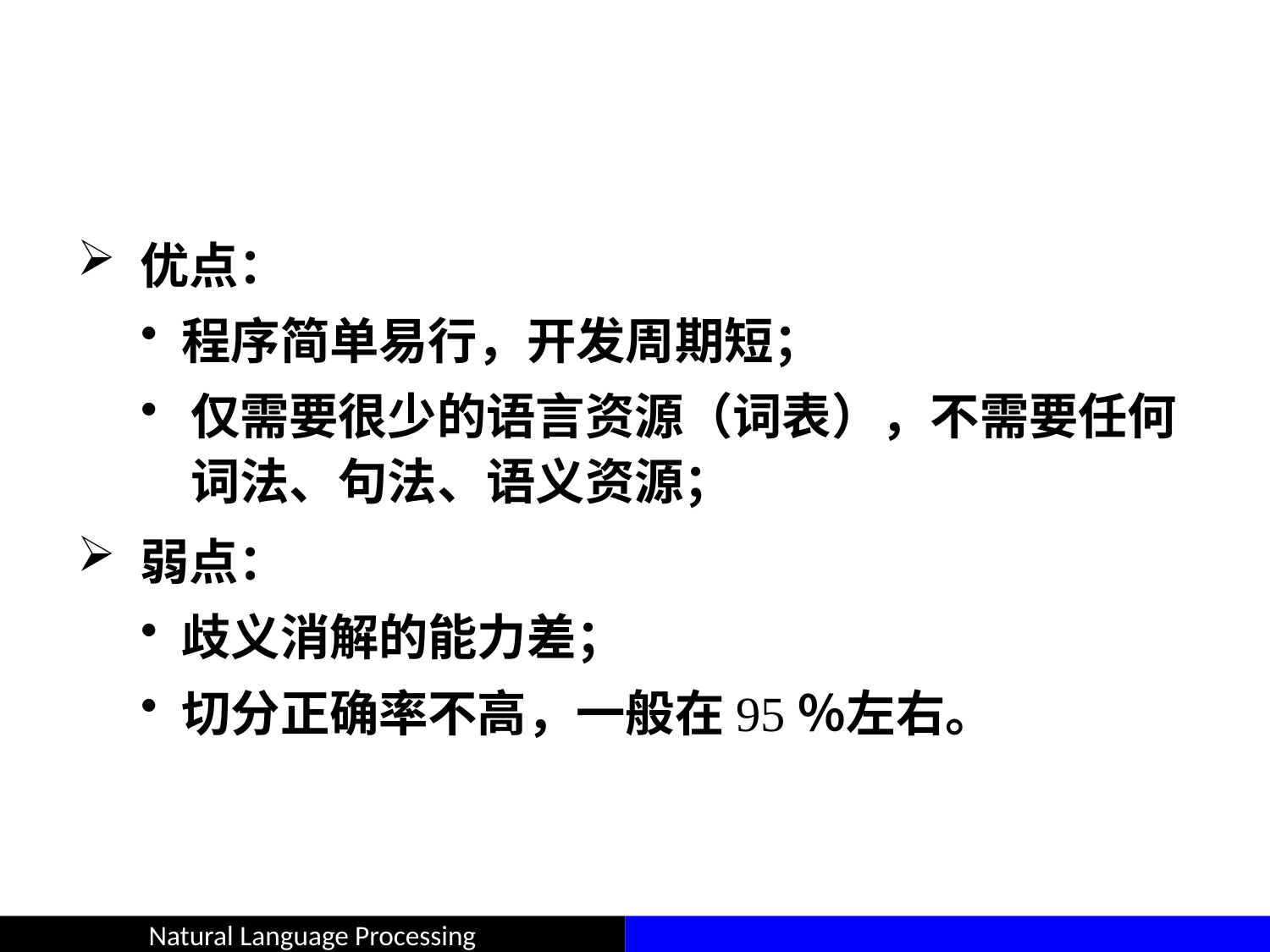

#
 优点：
 程序简单易行，开发周期短；
仅需要很少的语言资源（词表），不需要任何词法、句法、语义资源；
 弱点：
 歧义消解的能力差；
 切分正确率不高，一般在95％左右。